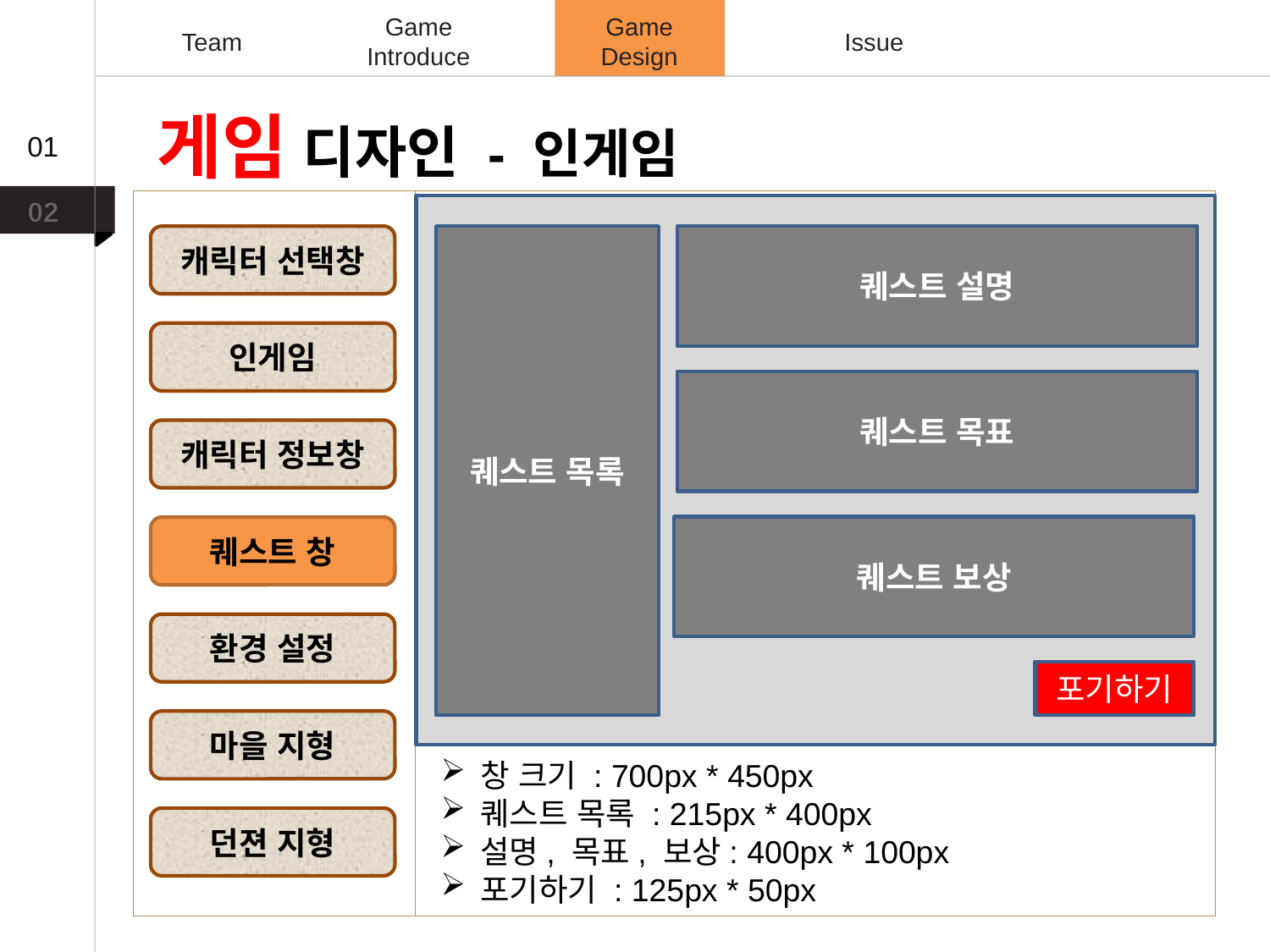

Game
Introduce
Game
Design
Team
Issue
게임 디자인 - 인게임
01

02

캐릭터 선택창
퀘스트 목록
퀘스트 설명

인게임
퀘스트 목표
캐릭터 정보창
퀘스트 보상
퀘스트 창
환경 설정
포기하기
마을 지형
창 크기 : 700px * 450px
퀘스트 목록 : 215px * 400px
설명, 목표, 보상: 400px * 100px
포기하기 : 125px * 50px
던젼 지형